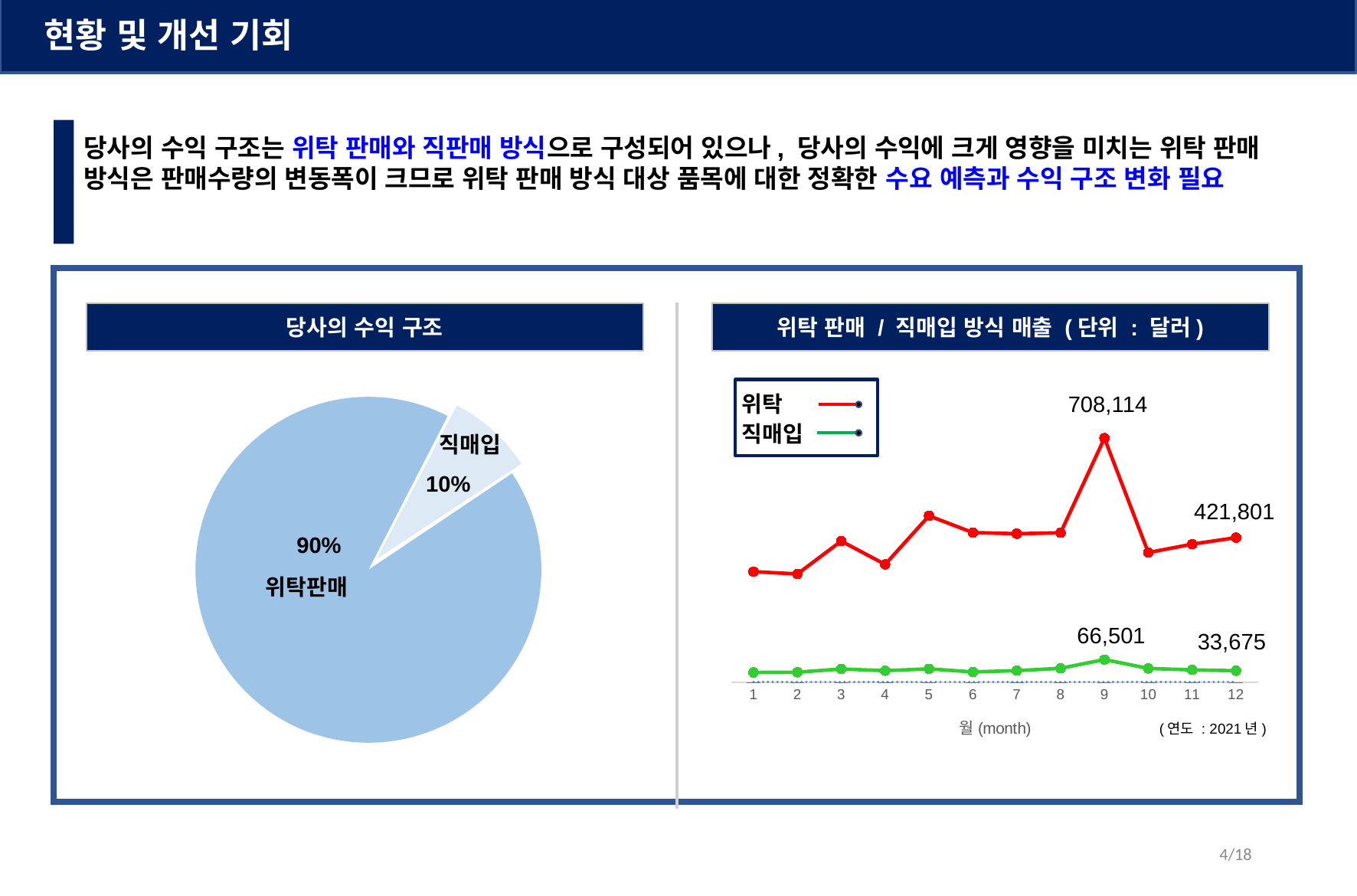

현황 및 개선 기회

당사의 수익 구조는 위탁 판매와 직판매 방식으로 구성되어 있으나, 당사의 수익에 크게 영향을 미치는 위탁 판매 방식은 판매수량의 변동폭이 크므로 위탁 판매 방식 대상 품목에 대한 정확한 수요 예측과 수익 구조 변화 필요

당사의 수익 구조
위탁 판매 / 직매입 방식 매출 (단위 : 달러)

### Chart

| Category |  |  |  |
|---|---|---|---|
위탁

직매입

708,114

직매입
10%
90%
위탁판매
421,801
66,501
33,675
(연도 : 2021년)
4/18